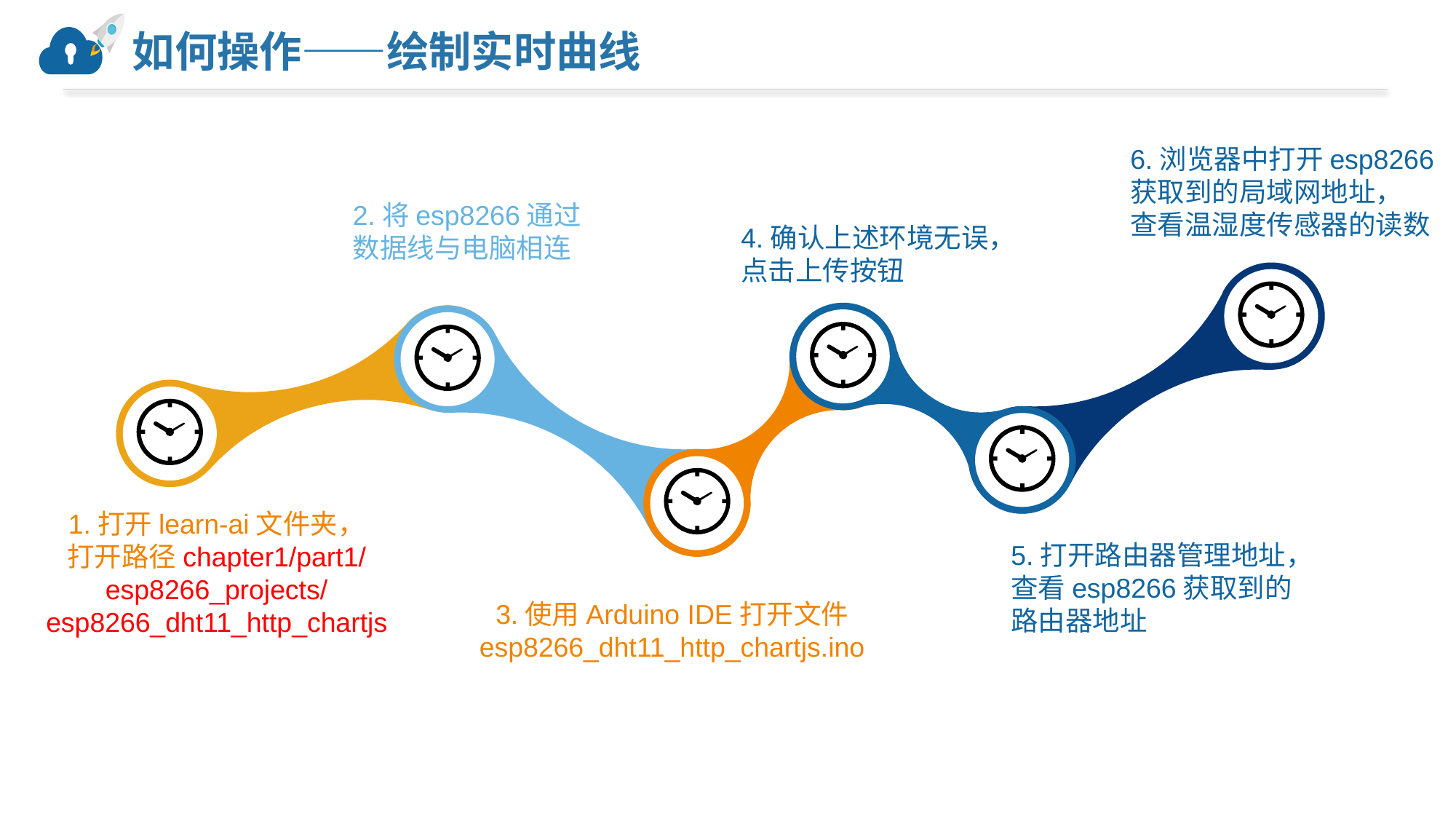

# 如何操作——绘制实时曲线
6.浏览器中打开esp8266
获取到的局域网地址，
查看温湿度传感器的读数
2.将esp8266通过
数据线与电脑相连
4.确认上述环境无误，
点击上传按钮

1.打开learn-ai文件夹，
打开路径chapter1/part1/
esp8266_projects/
esp8266_dht11_http_chartjs
5.打开路由器管理地址，
查看esp8266获取到的
路由器地址
3.使用Arduino IDE打开文件
esp8266_dht11_http_chartjs.ino